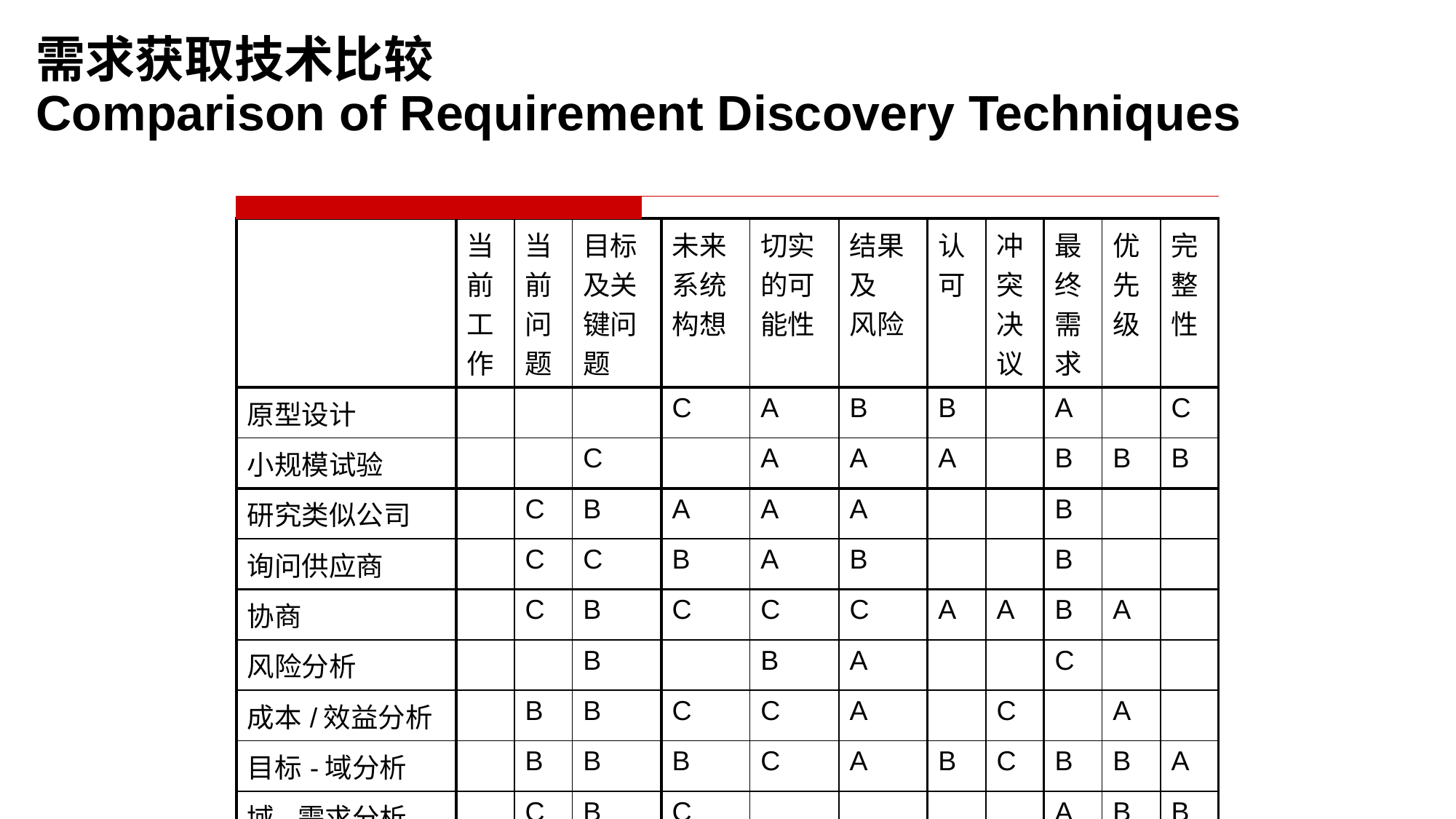

需求获取技术比较
Comparison of Requirement Discovery Techniques

|  | 当 前 工 作 | 当 前 问 题 | 目标 及关 键问 题 | 未来 系统 构想 | 切实 的可 能性 | 结果 及 风险 | 认 可 | 冲 突 决 议 | 最 终 需 求 | 优 先 级 | 完 整 性 |
| --- | --- | --- | --- | --- | --- | --- | --- | --- | --- | --- | --- |
| 原型设计 |  |  |  | C | A | B | B |  | A |  | C |
| 小规模试验 |  |  | C |  | A | A | A |  | B | B | B |
| 研究类似公司 |  | C | B | A | A | A |  |  | B |  |  |
| 询问供应商 |  | C | C | B | A | B |  |  | B |  |  |
| 协商 |  | C | B | C | C | C | A | A | B | A |  |
| 风险分析 |  |  | B |  | B | A |  |  | C |  |  |
| 成本/效益分析 |  | B | B | C | C | A |  | C |  | A |  |
| 目标-域分析 |  | B | B | B | C | A | B | C | B | B | A |
| 域-需求分析 |  | C | B | C |  |  |  |  | A | B | B |